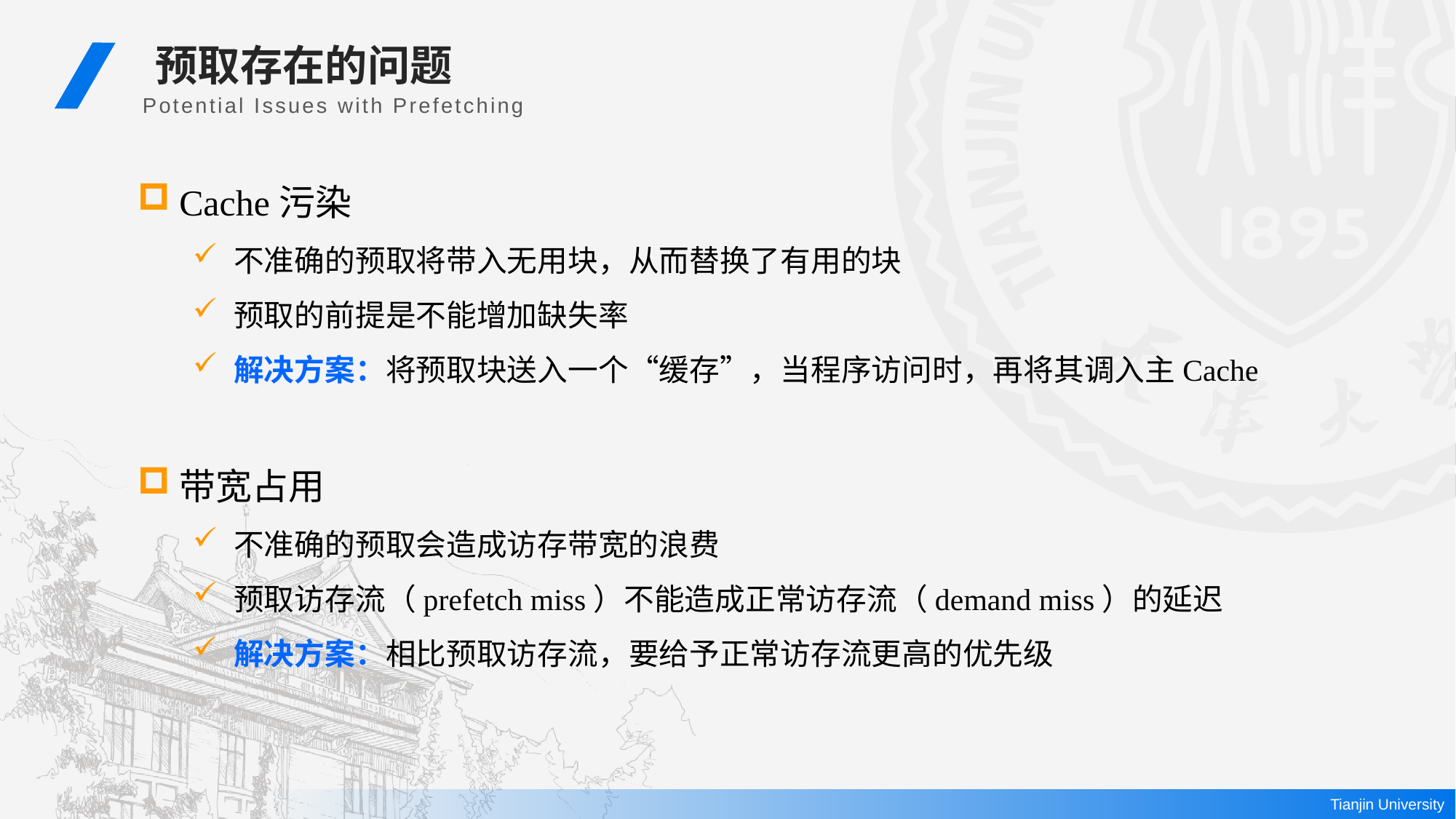

预取存在的问题
  Potential Issues with Prefetching
Cache污染
不准确的预取将带入无用块，从而替换了有用的块
预取的前提是不能增加缺失率
解决方案：将预取块送入一个“缓存”，当程序访问时，再将其调入主Cache

带宽占用
不准确的预取会造成访存带宽的浪费
预取访存流（prefetch miss）不能造成正常访存流（demand miss）的延迟
解决方案：相比预取访存流，要给予正常访存流更高的优先级